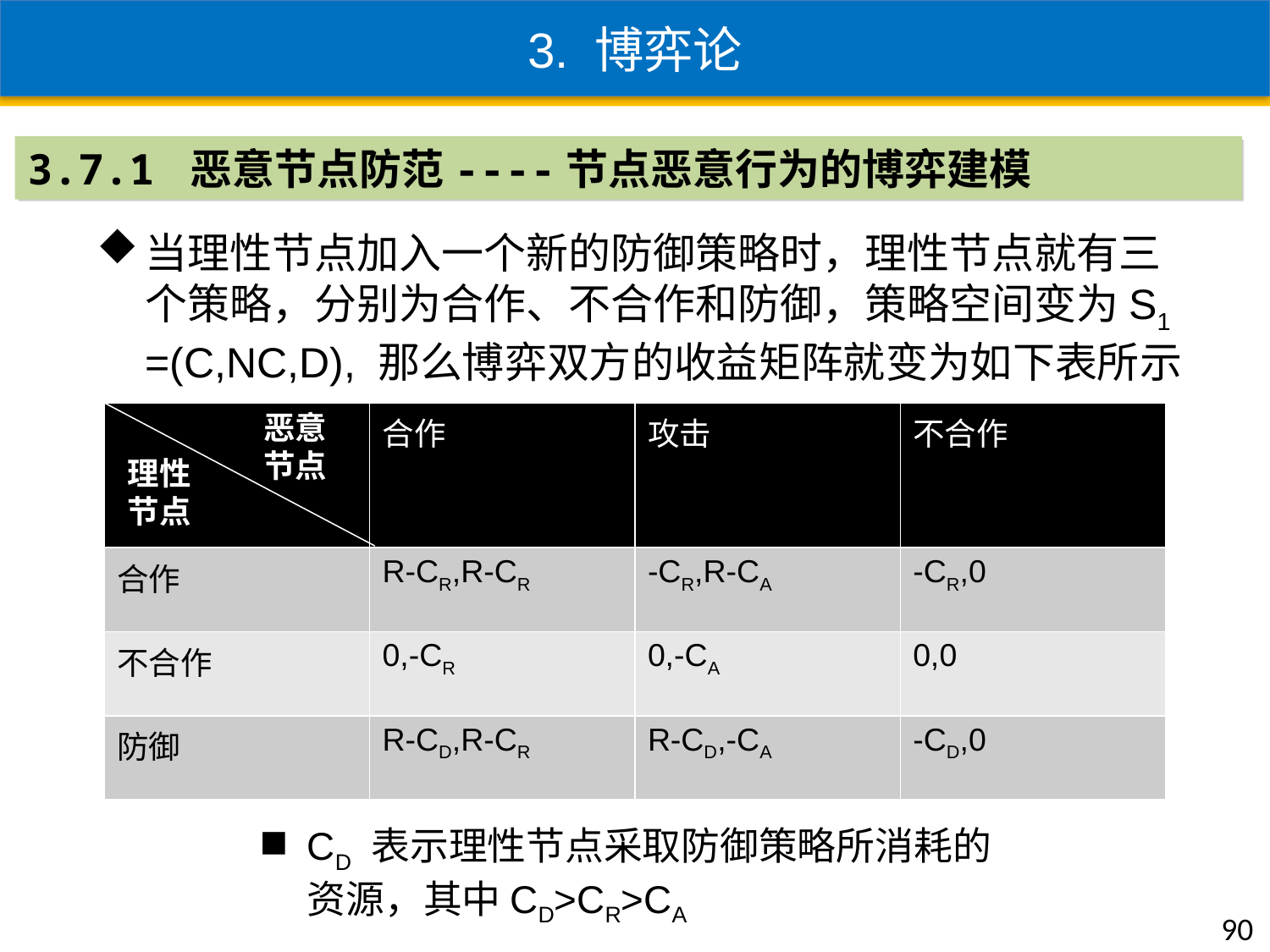

3. 博弈论
3.7.1 恶意节点防范----节点恶意行为的博弈建模
当理性节点加入一个新的防御策略时，理性节点就有三个策略，分别为合作、不合作和防御，策略空间变为S1 =(C,NC,D), 那么博弈双方的收益矩阵就变为如下表所示
恶意节点
|  | 合作 | 攻击 | 不合作 |
| --- | --- | --- | --- |
| 合作 | R-CR,R-CR | -CR,R-CA | -CR,0 |
| 不合作 | 0,-CR | 0,-CA | 0,0 |
| 防御 | R-CD,R-CR | R-CD,-CA | -CD,0 |
理性节点
CD 表示理性节点采取防御策略所消耗的资源，其中CD>CR>CA
90